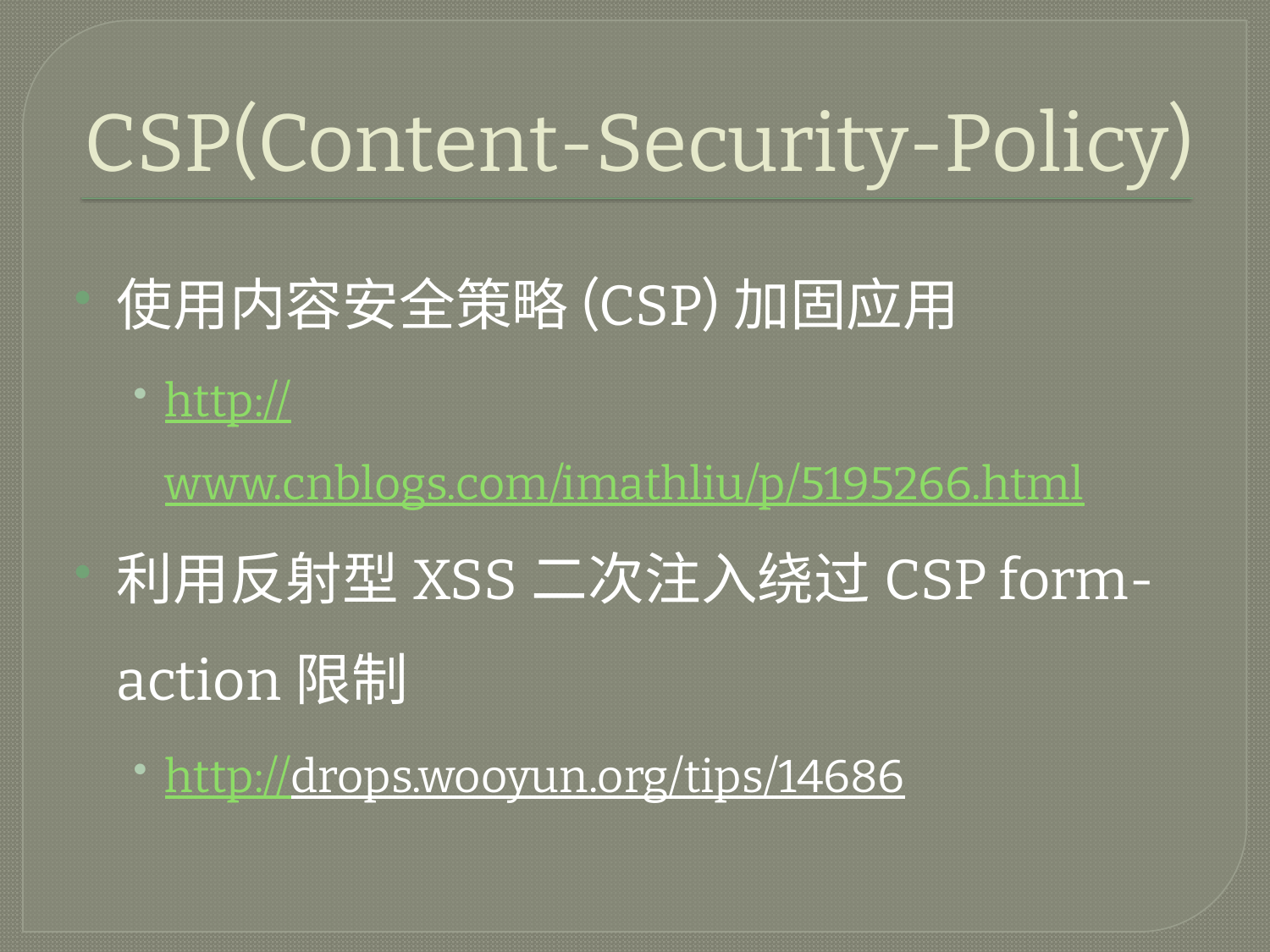

# CSP(Content-Security-Policy)
使用内容安全策略(CSP)加固应用
http://www.cnblogs.com/imathliu/p/5195266.html
利用反射型XSS二次注入绕过CSP form-action限制
http://drops.wooyun.org/tips/14686